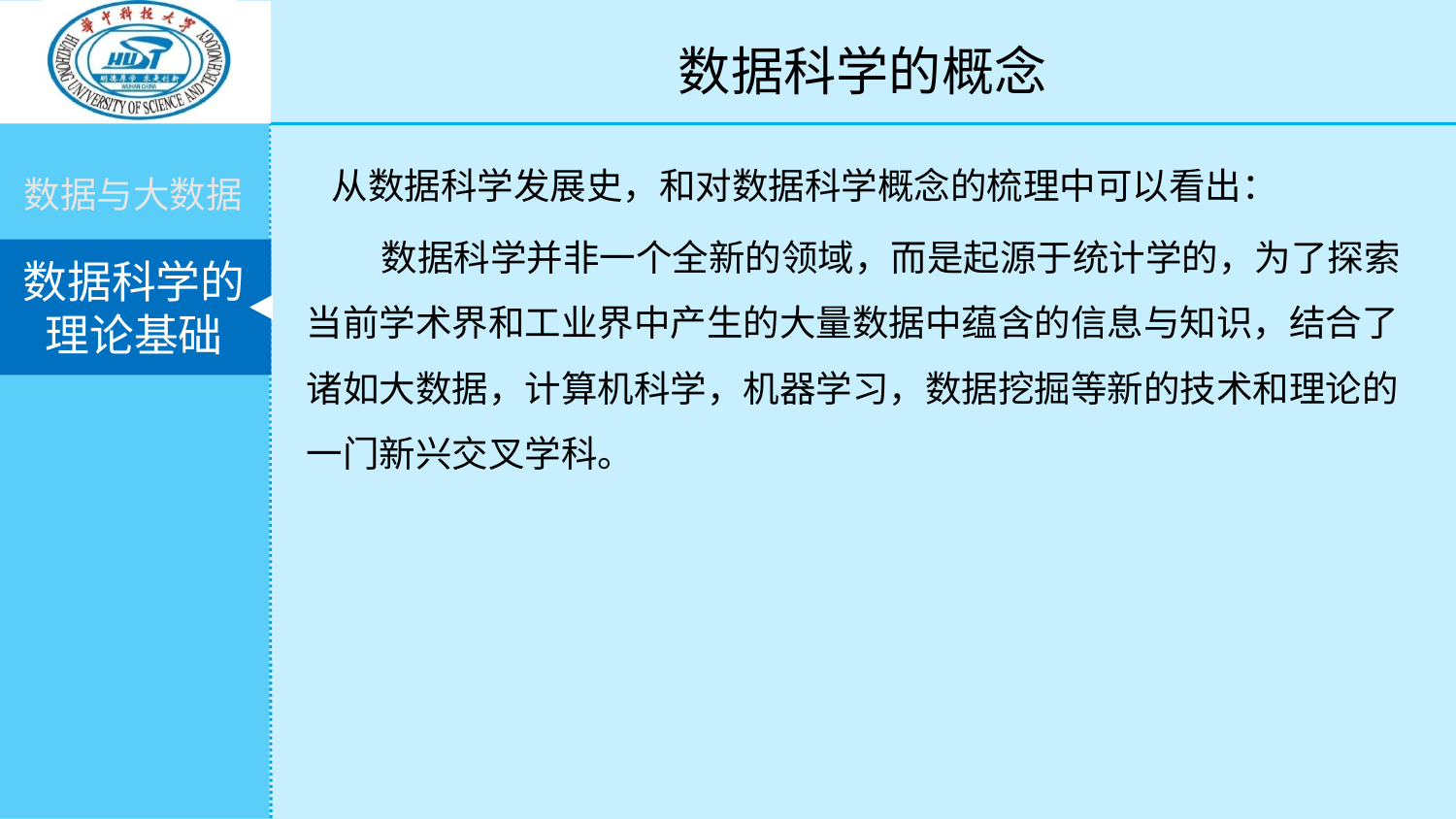

数据科学的概念
  从数据科学发展史，和对数据科学概念的梳理中可以看出：
        数据科学并非一个全新的领域，而是起源于统计学的，为了探索当前学术界和工业界中产生的大量数据中蕴含的信息与知识，结合了诸如大数据，计算机科学，机器学习，数据挖掘等新的技术和理论的一门新兴交叉学科。